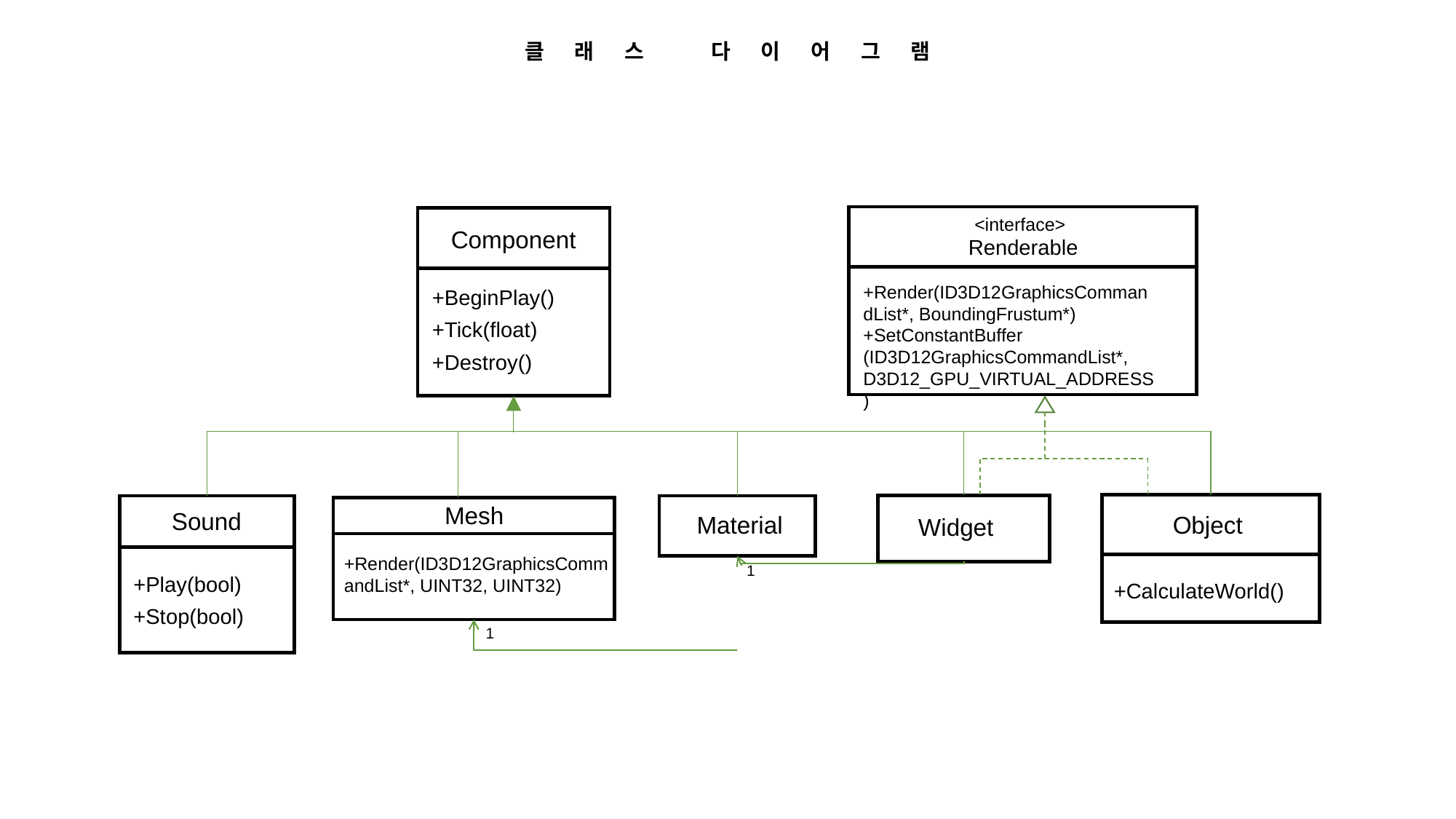

클래스 다이어그램

Renderable

<interface>
+Render(ID3D12GraphicsCommandList*, BoundingFrustum*)
+SetConstantBuffer (ID3D12GraphicsCommandList*, D3D12_GPU_VIRTUAL_ADDRESS)

Component

+BeginPlay()
+Tick(float)
+Destroy()

Object

Mesh

+Render(ID3D12GraphicsCommandList*, UINT32, UINT32)

Widget

Sound

Material
1
+Play(bool)
+CalculateWorld()
+Stop(bool)
1